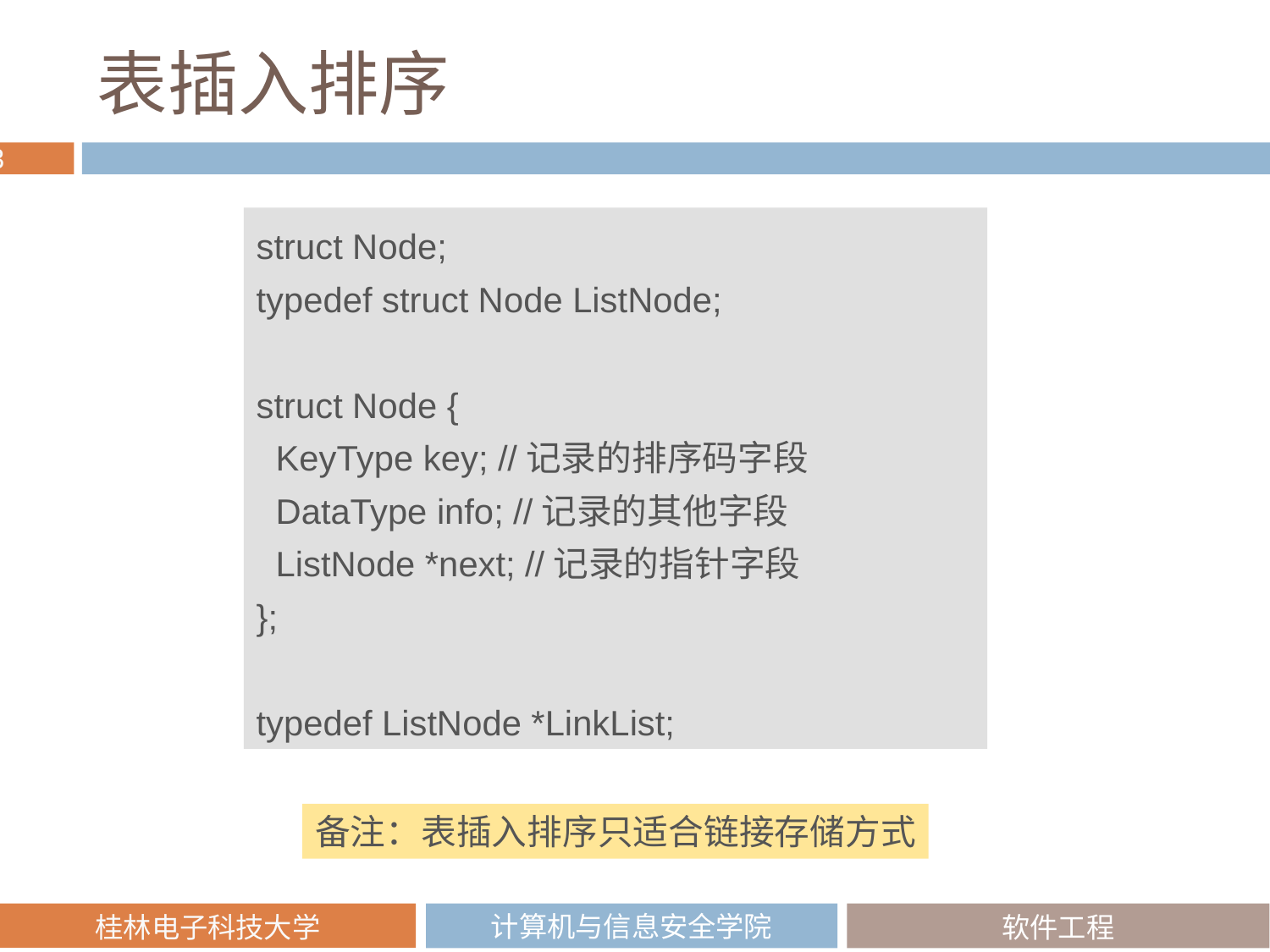

# 表插入排序
struct Node;
typedef struct Node ListNode;

struct Node {
  KeyType key; //记录的排序码字段
  DataType info; //记录的其他字段
  ListNode *next; //记录的指针字段
};

typedef ListNode *LinkList;
备注：表插入排序只适合链接存储方式